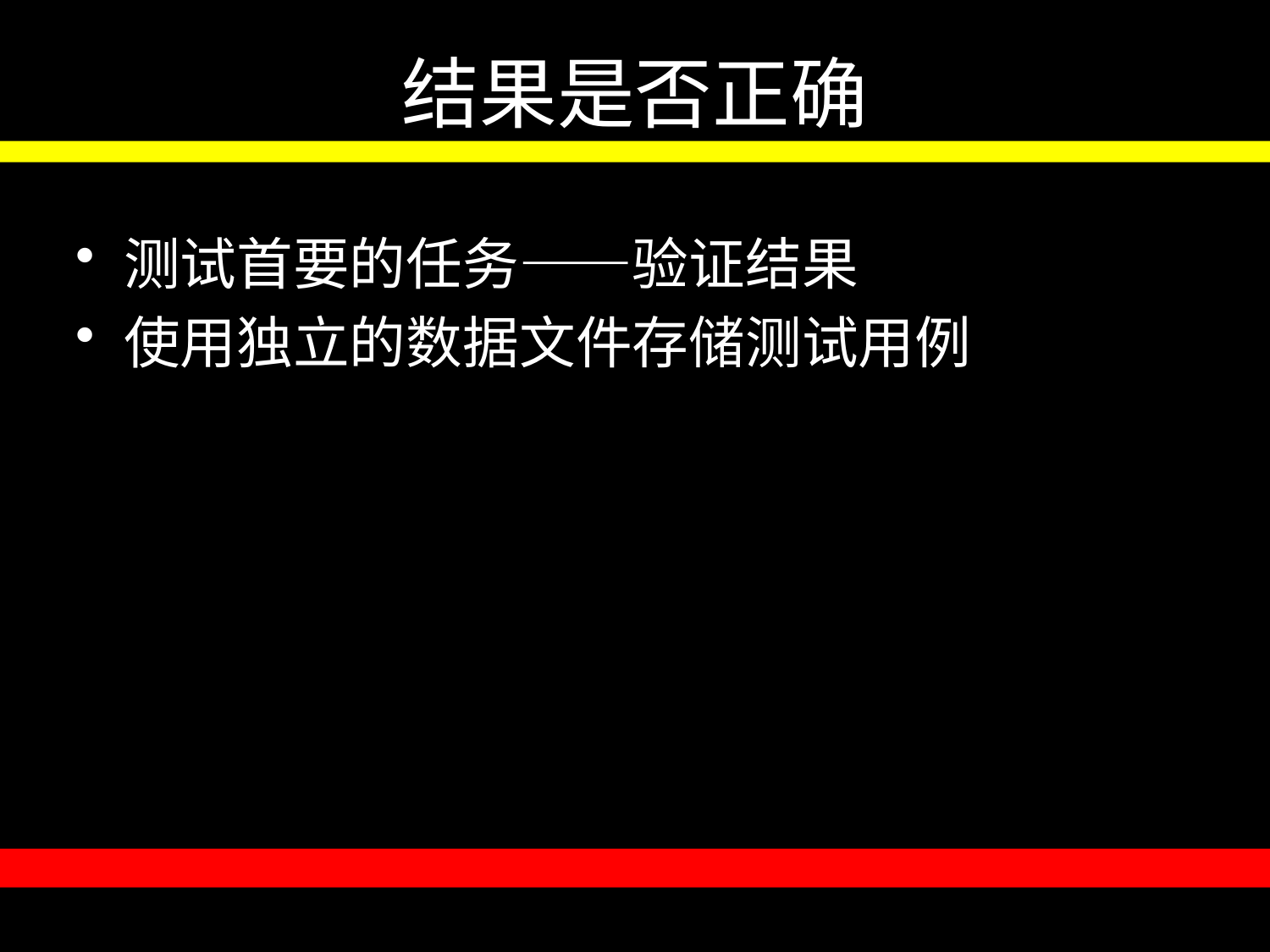

# 结果是否正确
测试首要的任务——验证结果
使用独立的数据文件存储测试用例